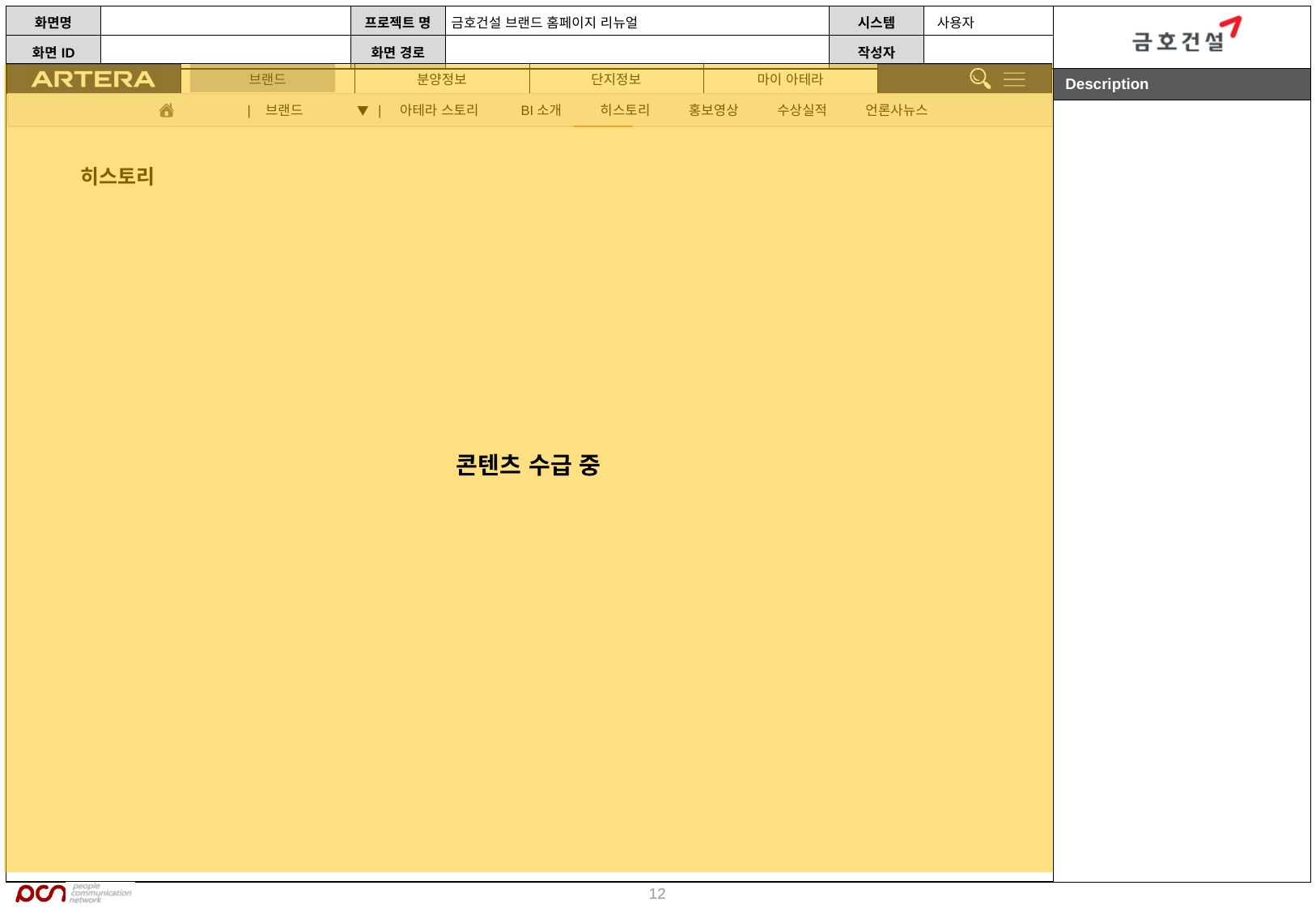

콘텐츠 수급 중

|   브랜드              ▼  |    아테라 스토리          BI소개          히스토리          홍보영상          수상실적          언론사뉴스

히스토리